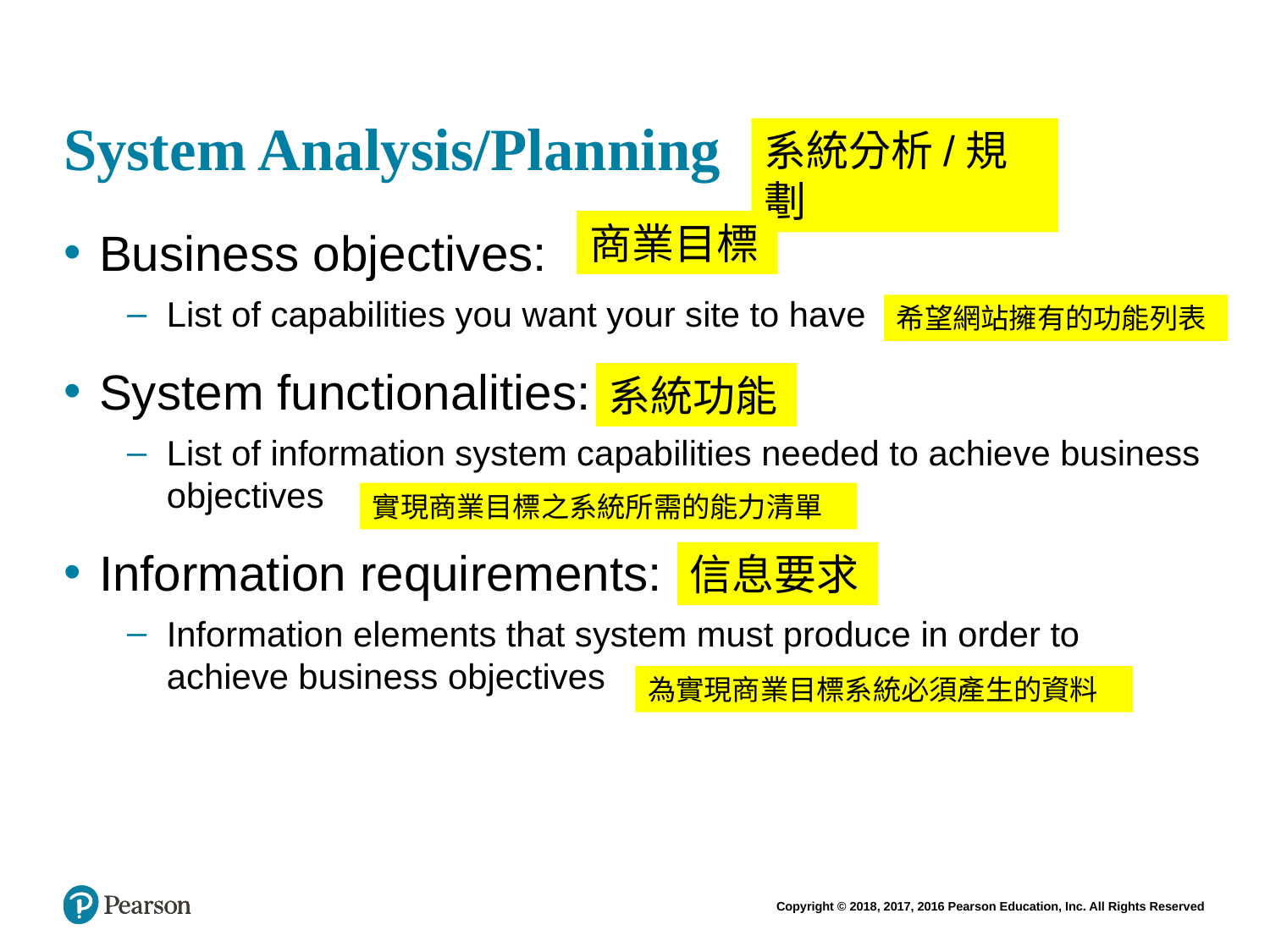

# System Analysis/Planning
系統分析/規劃
商業目標
Business objectives:
List of capabilities you want your site to have
System functionalities:
List of information system capabilities needed to achieve business objectives
Information requirements:
Information elements that system must produce in order to achieve business objectives
希望網站擁有的功能列表
系統功能
實現商業目標之系統所需的能力清單
信息要求
為實現商業目標系統必須產生的資料